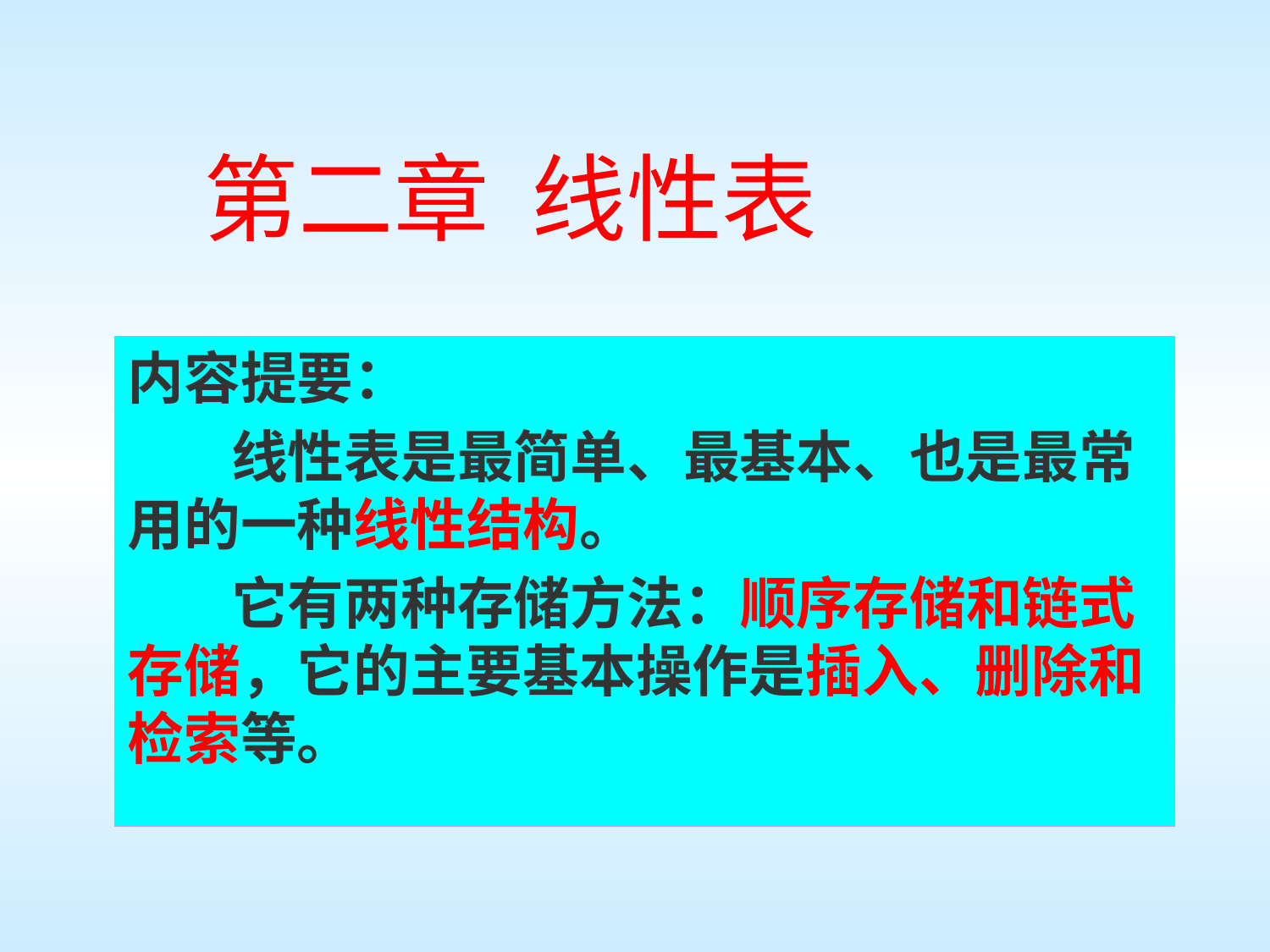

第二章  线性表
内容提要：
       线性表是最简单、最基本、也是最常用的一种线性结构。
       它有两种存储方法：顺序存储和链式存储，它的主要基本操作是插入、删除和检索等。